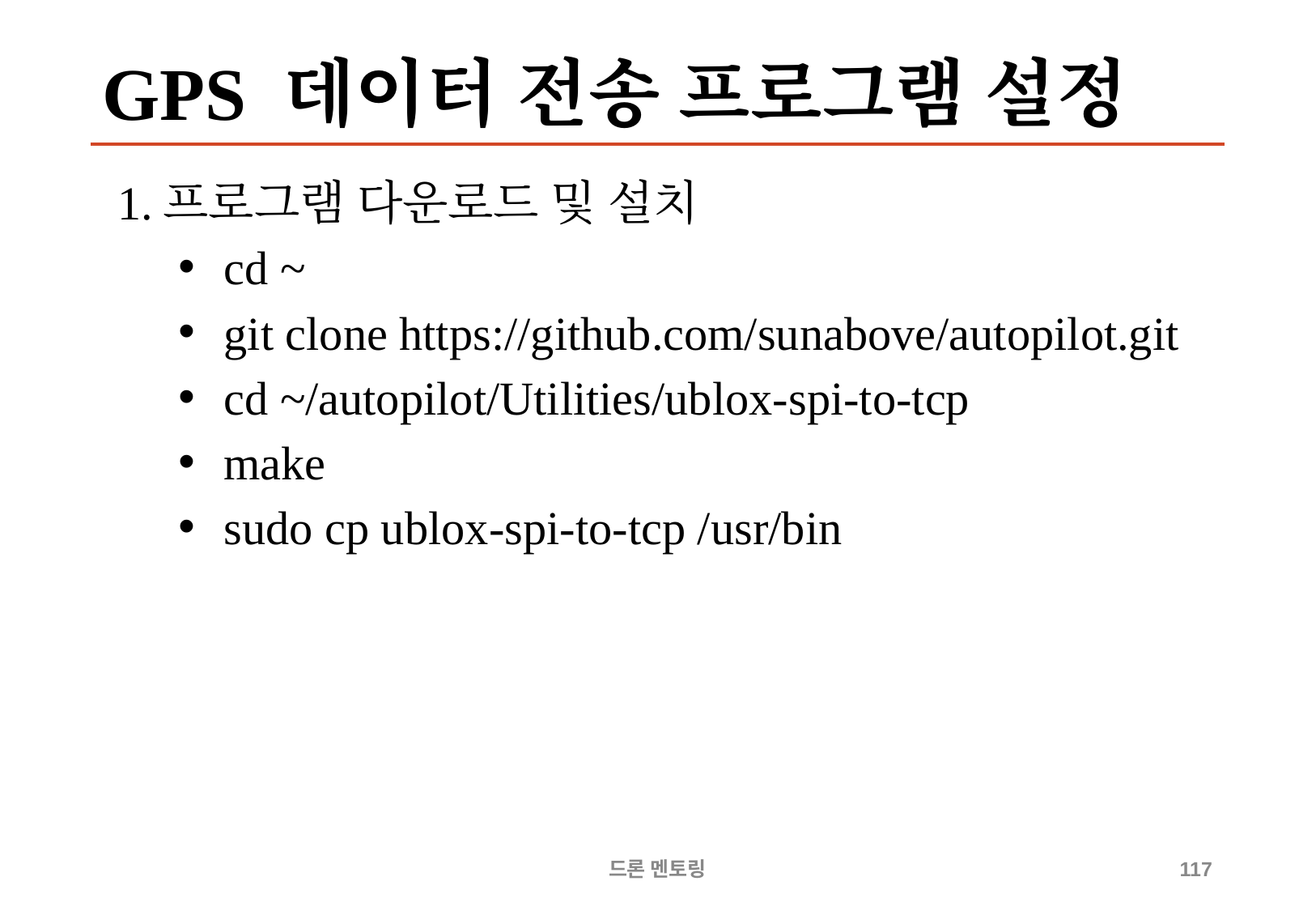

# GPS 데이터 전송 프로그램 설정
프로그램 다운로드 및 설치
cd ~
git clone https://github.com/sunabove/autopilot.git
cd ~/autopilot/Utilities/ublox-spi-to-tcp
make
sudo cp ublox-spi-to-tcp /usr/bin

드론 멘토링
117